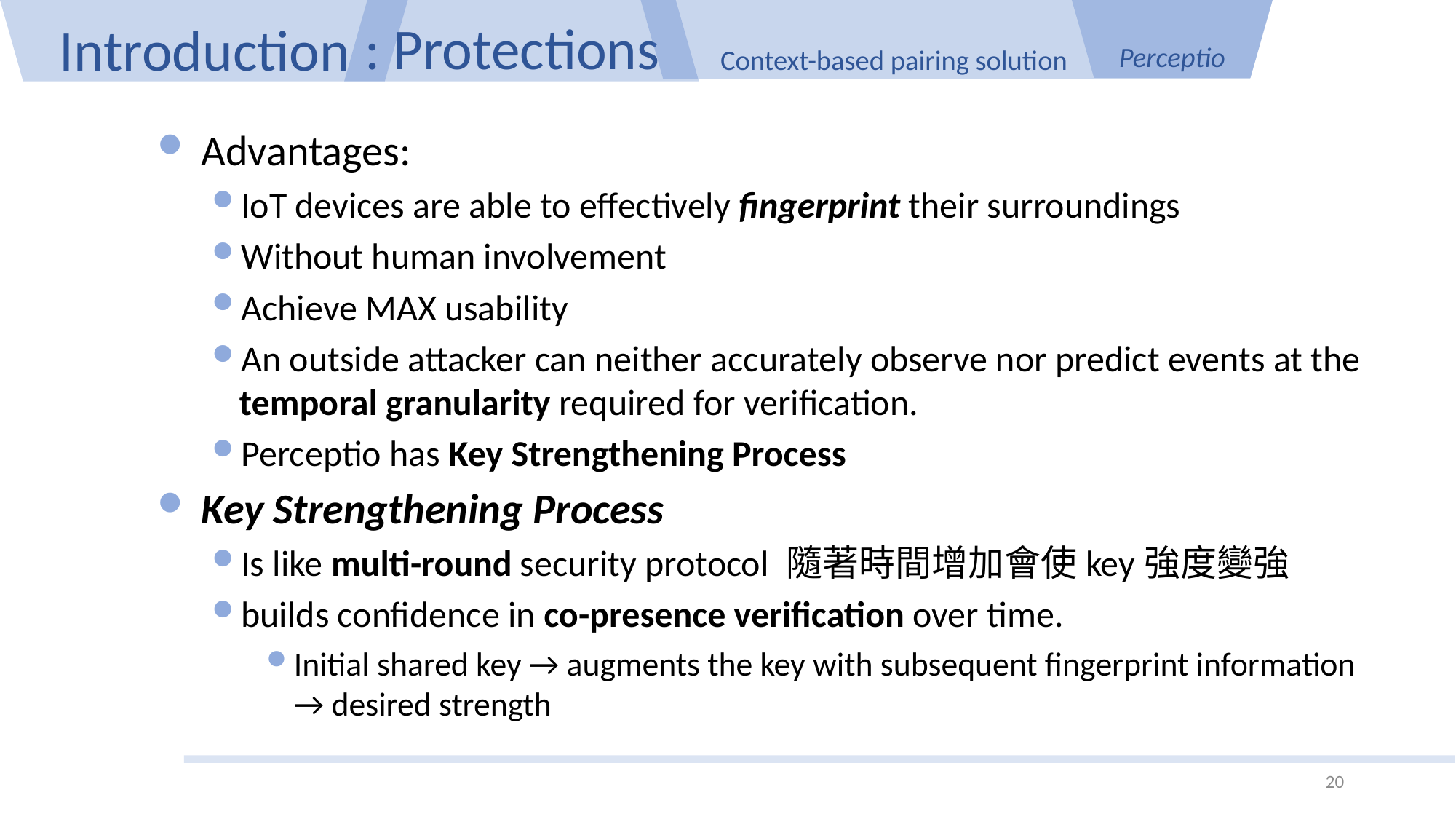

: Protections
Context-based pairing solution
# Introduction
Perceptio
 Advantages:
IoT devices are able to effectively fingerprint their surroundings
Without human involvement
Achieve MAX usability
An outside attacker can neither accurately observe nor predict events at the temporal granularity required for verification.
Perceptio has Key Strengthening Process
 Key Strengthening Process
Is like multi-round security protocol 隨著時間增加會使key強度變強
builds confidence in co-presence verification over time.
Initial shared key → augments the key with subsequent fingerprint information
→ desired strength

20